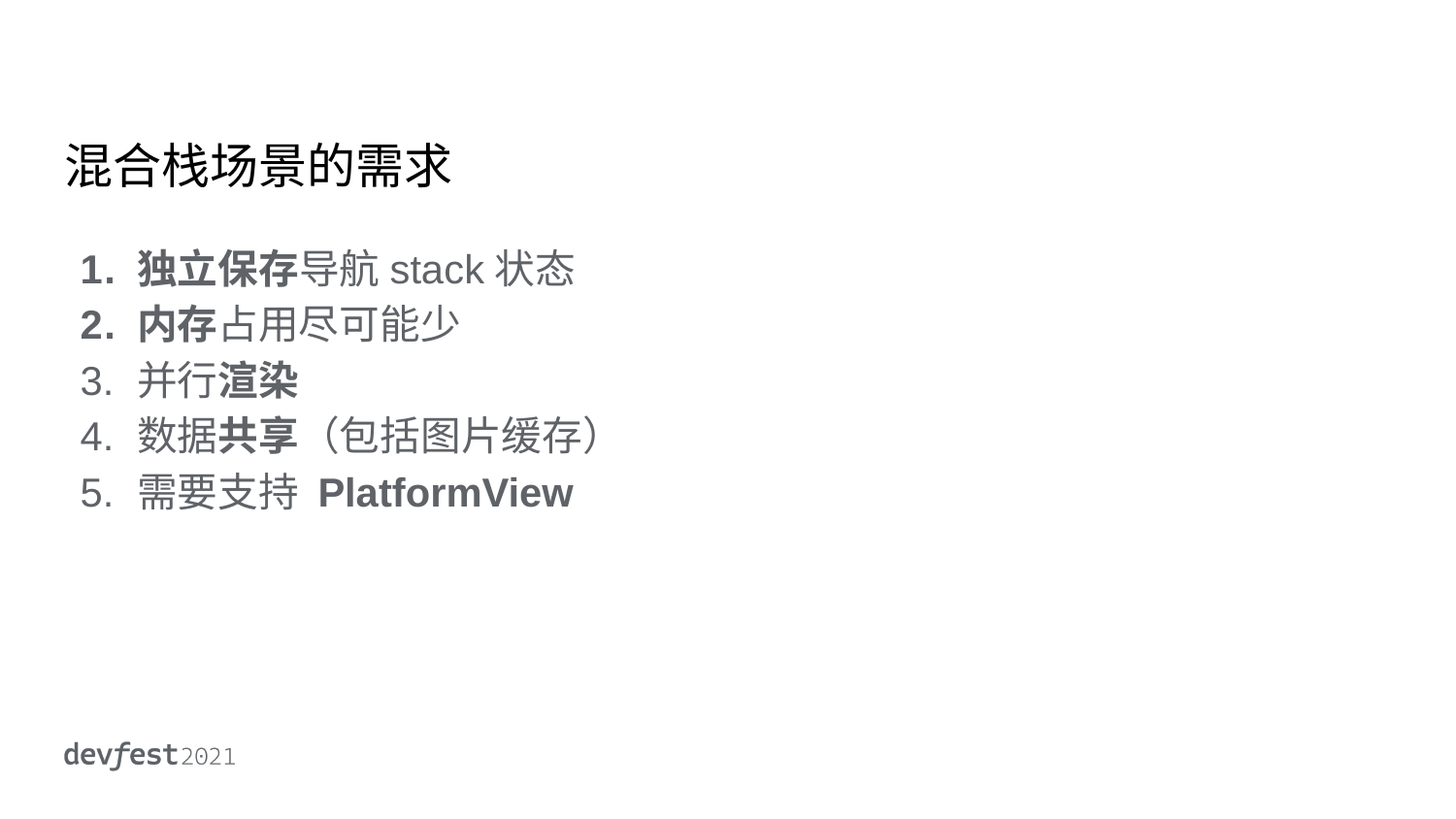

# 混合栈场景的需求
独立保存导航stack状态
内存占用尽可能少
并行渲染
数据共享（包括图片缓存）
需要支持 PlatformView